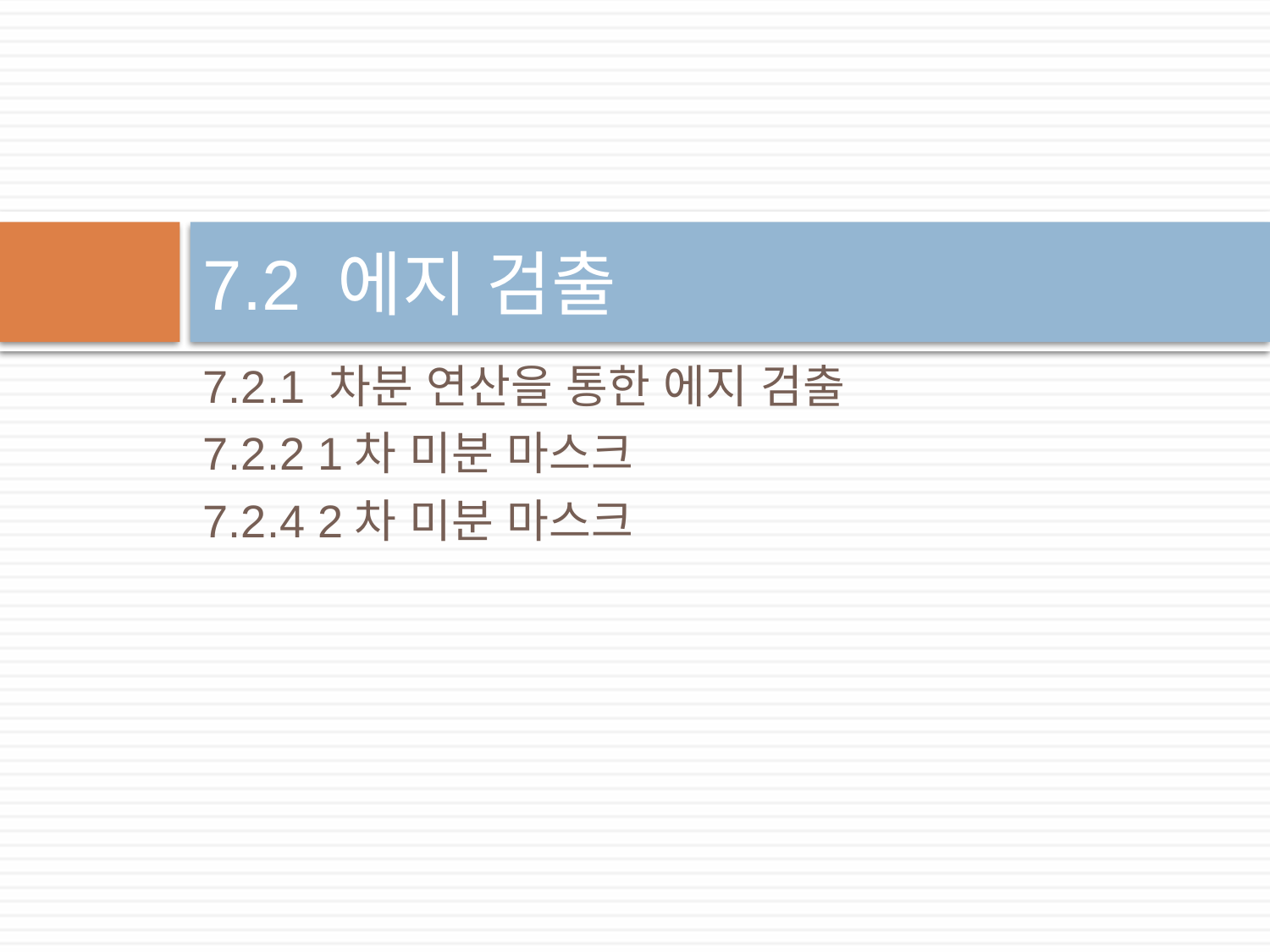

# 7.2 에지 검출
7.2.1 차분 연산을 통한 에지 검출
7.2.2 1차 미분 마스크
7.2.4 2차 미분 마스크